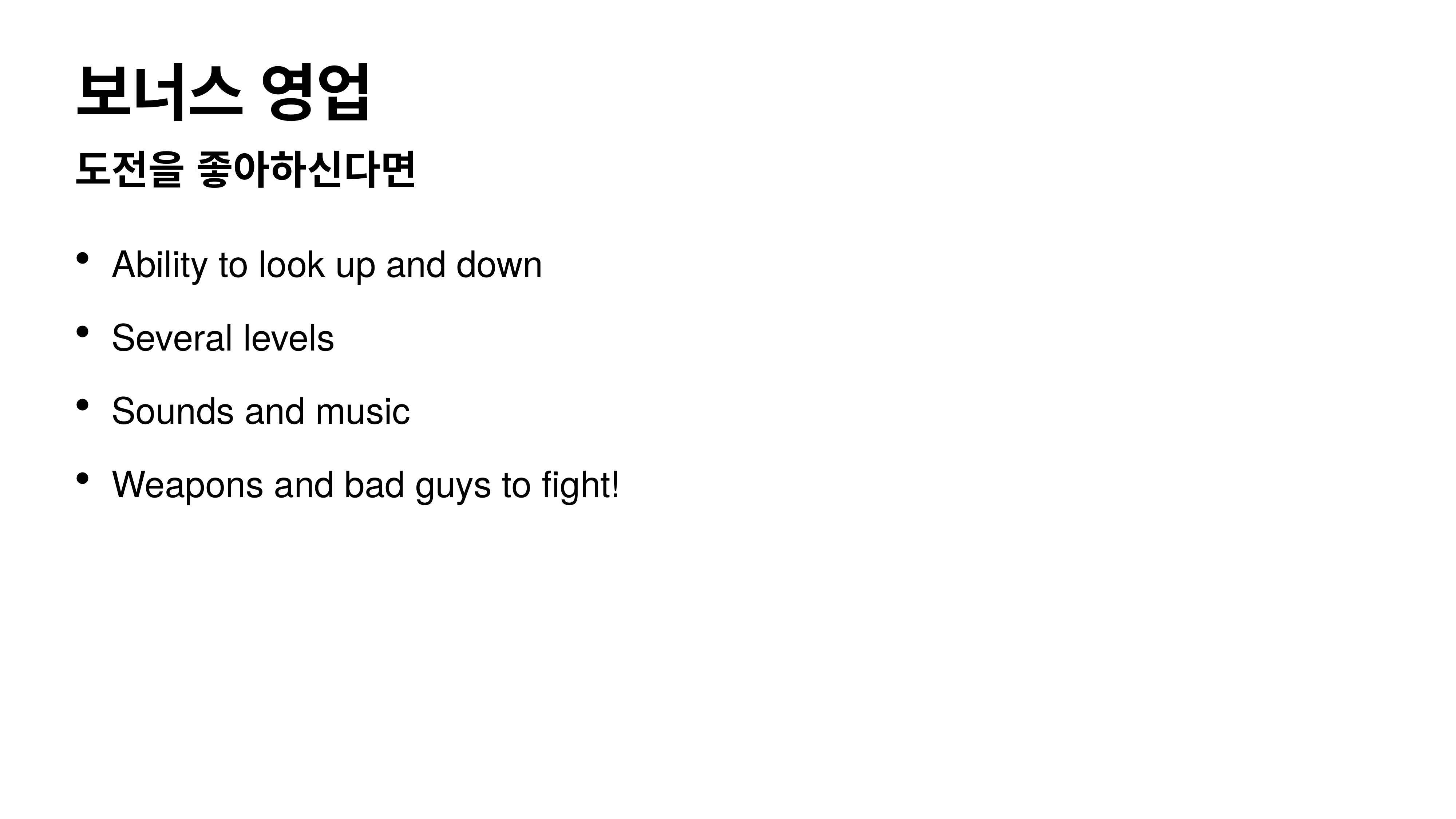

# 보너스 영업
도전을 좋아하신다면
Ability to look up and down
Several levels
Sounds and music
Weapons and bad guys to fight!